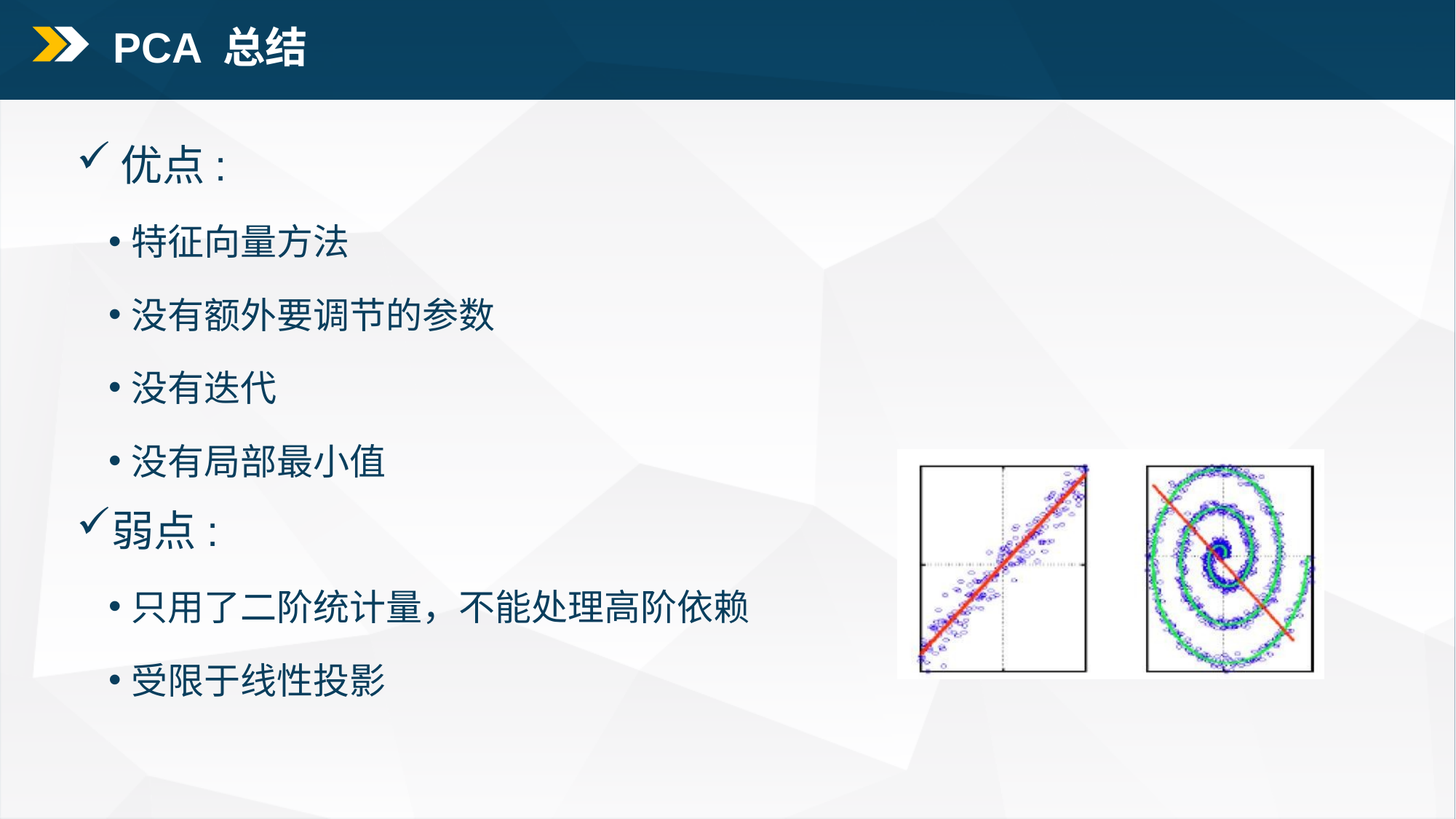

PCA 总结
优点:
特征向量方法
没有额外要调节的参数
没有迭代
没有局部最小值
弱点:
只用了二阶统计量，不能处理高阶依赖
受限于线性投影